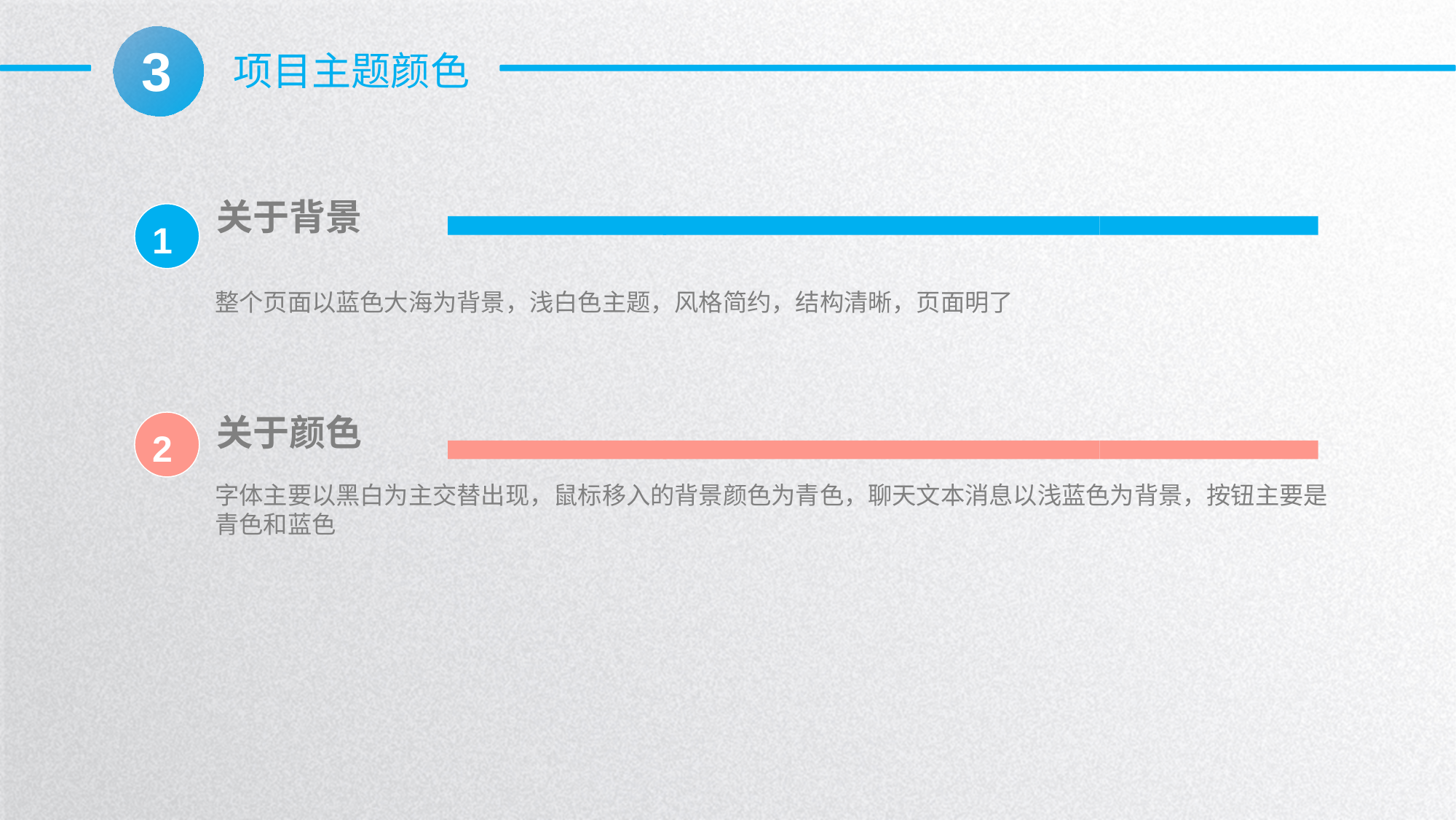

3
项目主题颜色

关于背景
1

整个页面以蓝色大海为背景，浅白色主题，风格简约，结构清晰，页面明了
关于颜色
2

字体主要以黑白为主交替出现，鼠标移入的背景颜色为青色，聊天文本消息以浅蓝色为背景，按钮主要是青色和蓝色